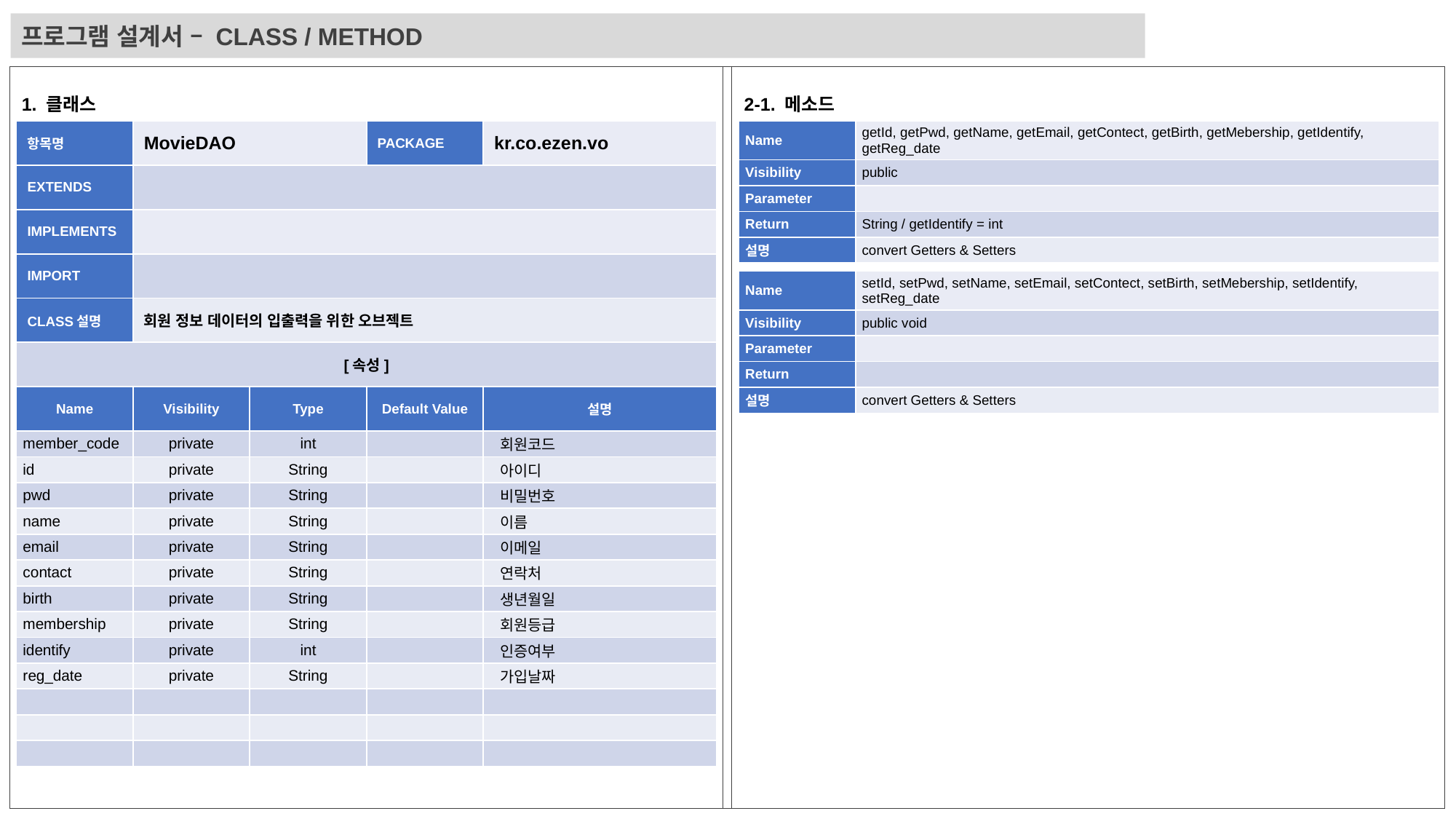

프로그램 설계서 – CLASS / METHOD

1. 클래스
2-1. 메소드
| 항목명 | MovieDAO |  | PACKAGE | kr.co.ezen.vo |
| --- | --- | --- | --- | --- |
| EXTENDS |  |  |  |  |
| IMPLEMENTS |  |  |  |  |
| IMPORT |  |  |  |  |
| CLASS설명 | 회원 정보 데이터의 입출력을 위한 오브젝트 |  |  |  |
| [속성] |  |  |  |  |
| Name | Visibility | Type | Default Value | 설명 |
| member\_code | private | int |  | 회원코드 |
| id | private | String |  | 아이디 |
| pwd | private | String |  | 비밀번호 |
| name | private | String |  | 이름 |
| email | private | String |  | 이메일 |
| contact | private | String |  | 연락처 |
| birth | private | String |  | 생년월일 |
| membership | private | String |  | 회원등급 |
| identify | private | int |  | 인증여부 |
| reg\_date | private | String |  | 가입날짜 |
|  |  |  |  |  |
|  |  |  |  |  |
|  |  |  |  |  |
| Name | getId, getPwd, getName, getEmail, getContect, getBirth, getMebership, getIdentify, getReg\_date |
| --- | --- |
| Visibility | public |
| Parameter |  |
| Return | String / getIdentify = int |
| 설명 | convert Getters & Setters |
| Name | setId, setPwd, setName, setEmail, setContect, setBirth, setMebership, setIdentify, setReg\_date |
| --- | --- |
| Visibility | public void |
| Parameter |  |
| Return |  |
| 설명 | convert Getters & Setters |